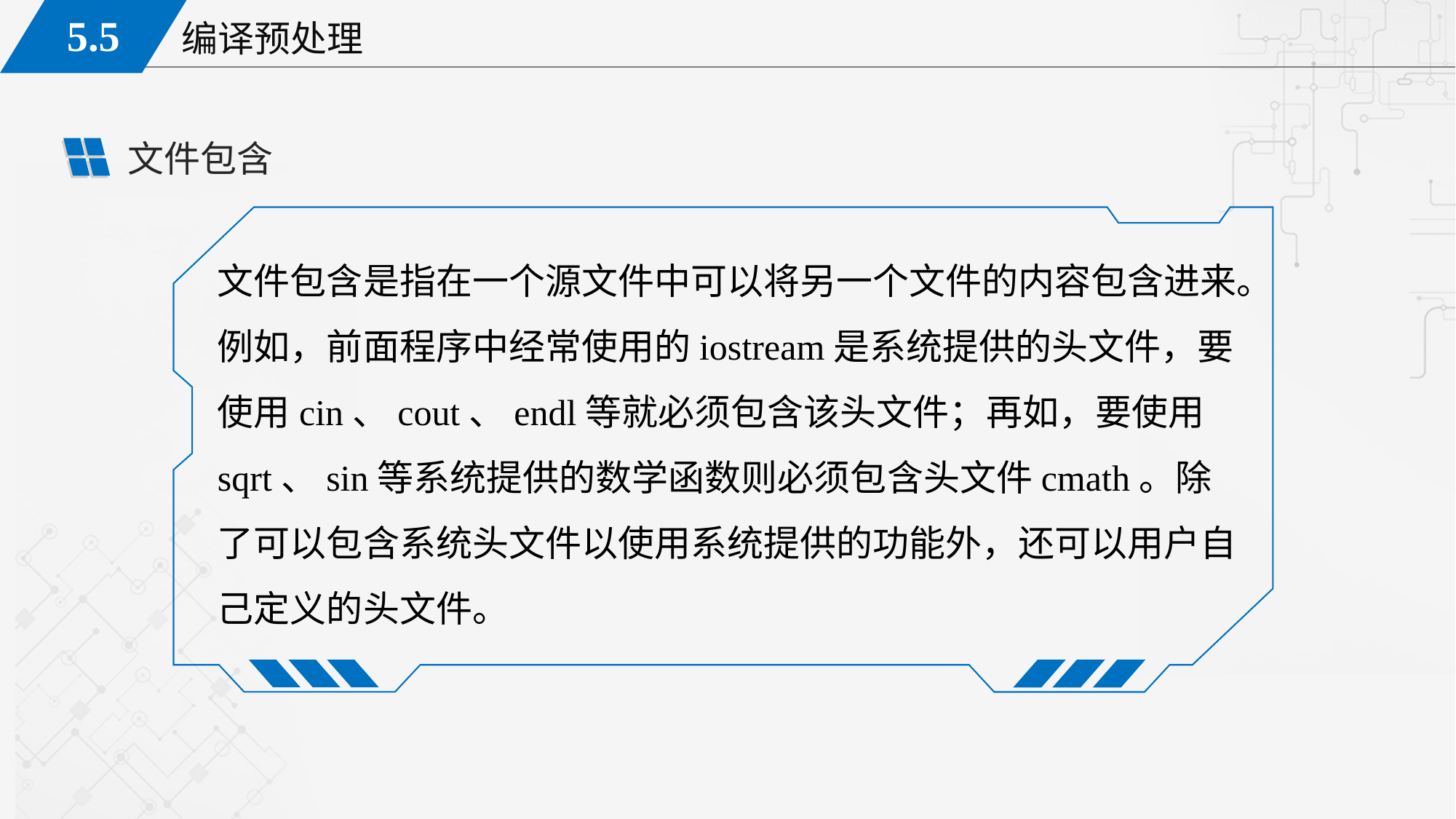

文件包含

文件包含是指在一个源文件中可以将另一个文件的内容包含进来。例如，前面程序中经常使用的iostream是系统提供的头文件，要使用cin、cout、endl等就必须包含该头文件；再如，要使用sqrt、sin等系统提供的数学函数则必须包含头文件cmath。除了可以包含系统头文件以使用系统提供的功能外，还可以用户自己定义的头文件。